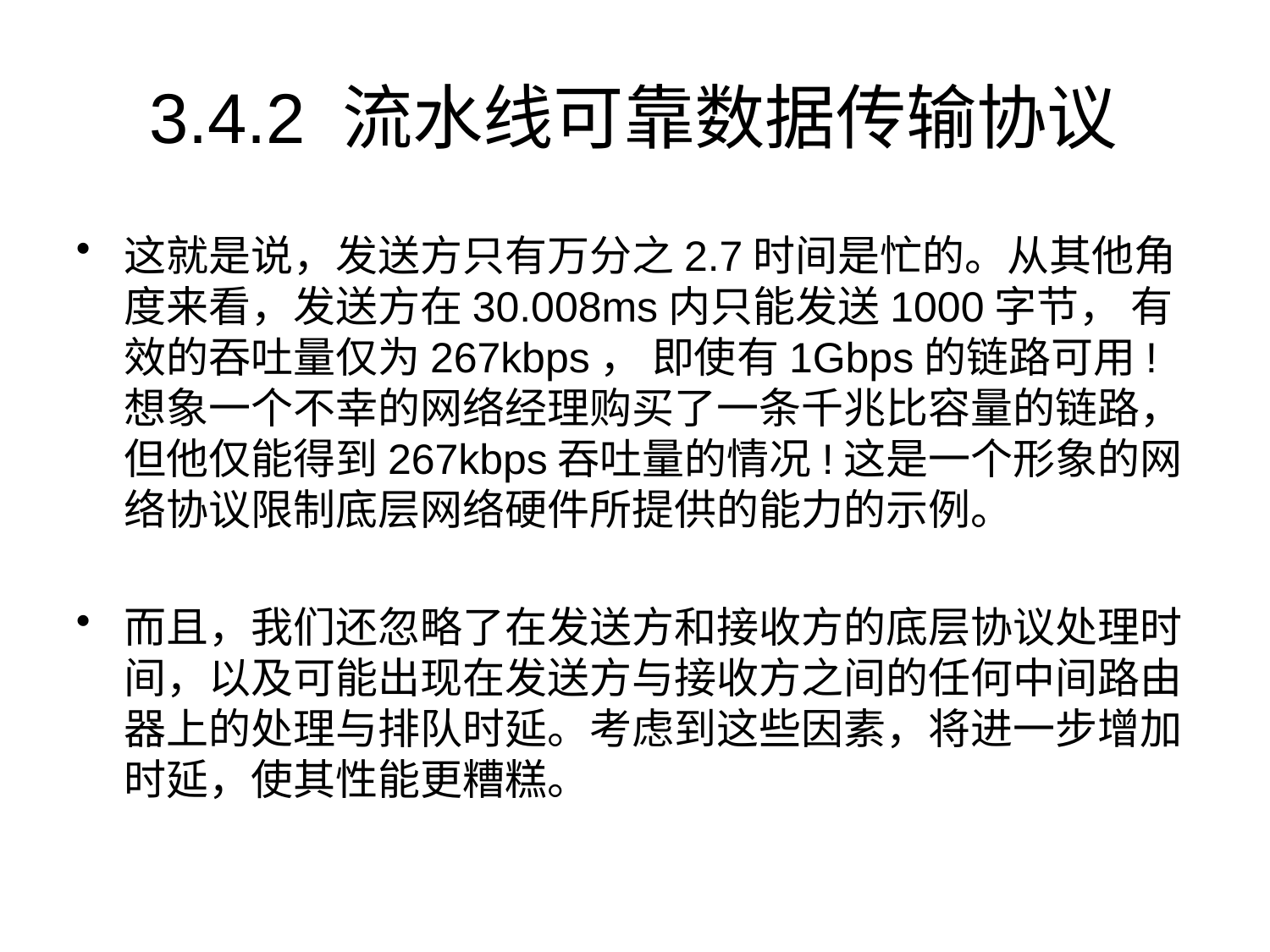

# 3.4.2 流水线可靠数据传输协议
这就是说，发送方只有万分之2.7时间是忙的。从其他角度来看，发送方在30.008ms内只能发送1000字节， 有效的吞吐量仅为267kbps， 即使有1Gbps的链路可用!想象一个不幸的网络经理购买了一条千兆比容量的链路， 但他仅能得到267kbps吞吐量的情况!这是一个形象的网络协议限制底层网络硬件所提供的能力的示例。

而且，我们还忽略了在发送方和接收方的底层协议处理时间，以及可能出现在发送方与接收方之间的任何中间路由器上的处理与排队时延。考虑到这些因素，将进一步增加时延，使其性能更糟糕。